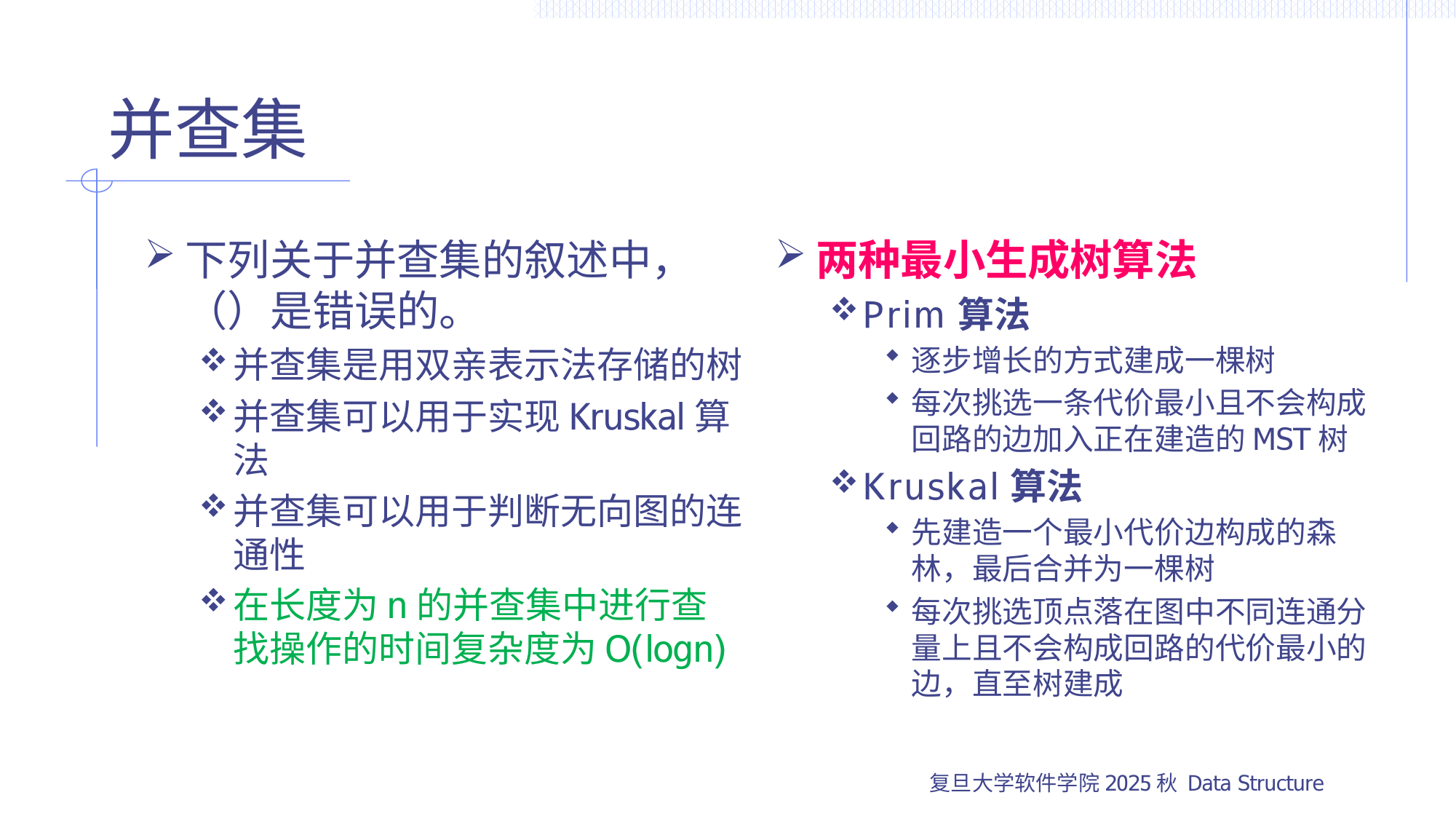

# 并查集
下列关于并查集的叙述中，（）是错误的。
并查集是用双亲表示法存储的树
并查集可以用于实现Kruskal算法
并查集可以用于判断无向图的连通性
在长度为n的并查集中进行查找操作的时间复杂度为O(logn)
两种最小生成树算法
Prim算法
逐步增长的方式建成一棵树
每次挑选一条代价最小且不会构成回路的边加入正在建造的MST树
Kruskal算法
先建造一个最小代价边构成的森林，最后合并为一棵树
每次挑选顶点落在图中不同连通分量上且不会构成回路的代价最小的边，直至树建成